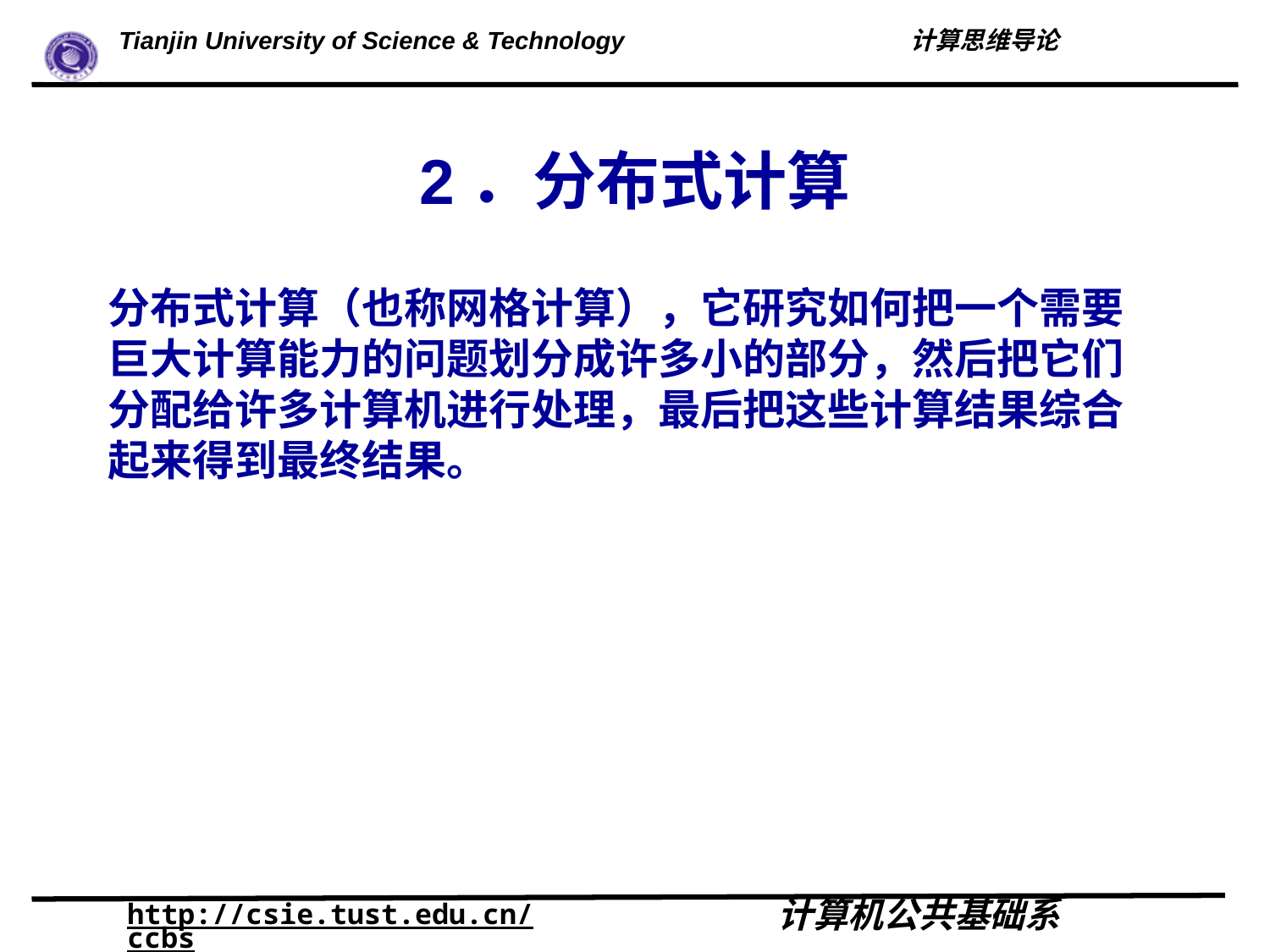

# 2．分布式计算
分布式计算（也称网格计算），它研究如何把一个需要巨大计算能力的问题划分成许多小的部分，然后把它们分配给许多计算机进行处理，最后把这些计算结果综合起来得到最终结果。